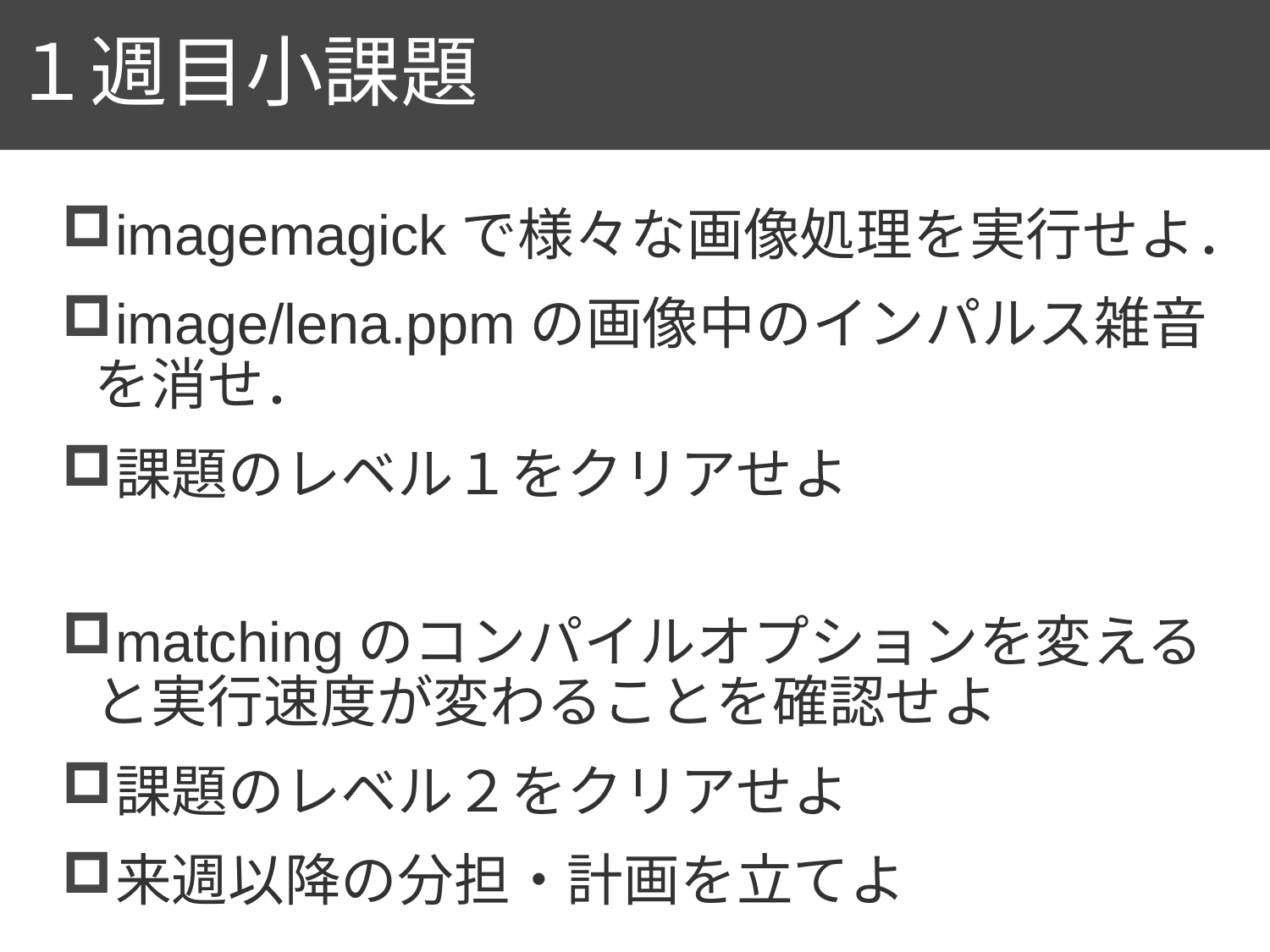

# １週目小課題
94
imagemagickで様々な画像処理を実行せよ．
image/lena.ppmの画像中のインパルス雑音を消せ．
課題のレベル１をクリアせよ

matchingのコンパイルオプションを変えると実行速度が変わることを確認せよ
課題のレベル２をクリアせよ
来週以降の分担・計画を立てよ